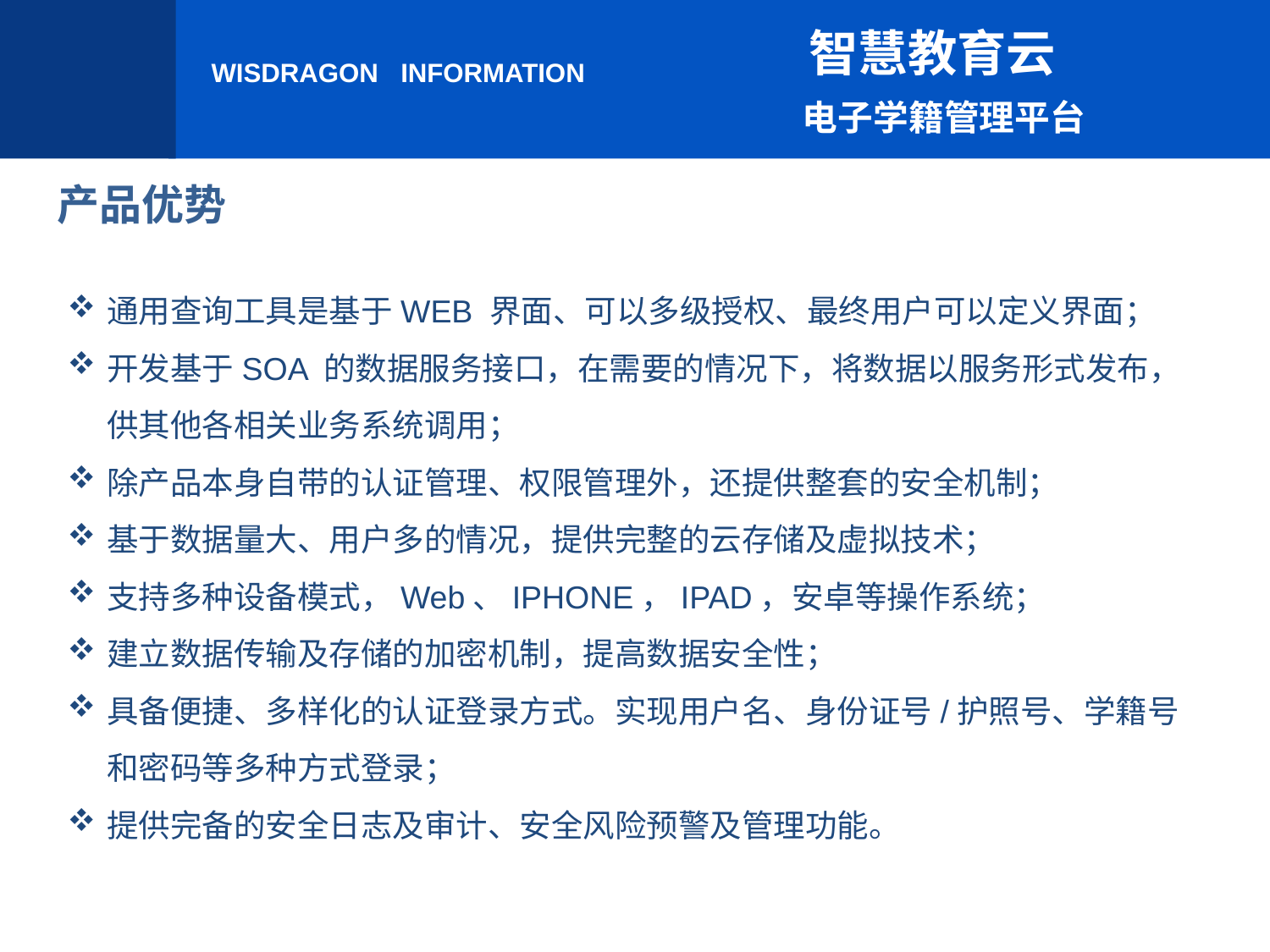

智慧教育云
 电子学籍管理平台
产品优势

通用查询工具是基于WEB 界面、可以多级授权、最终用户可以定义界面；
开发基于SOA 的数据服务接口，在需要的情况下，将数据以服务形式发布，供其他各相关业务系统调用；
除产品本身自带的认证管理、权限管理外，还提供整套的安全机制；
基于数据量大、用户多的情况，提供完整的云存储及虚拟技术；
支持多种设备模式，Web、IPHONE，IPAD，安卓等操作系统；
建立数据传输及存储的加密机制，提高数据安全性；
具备便捷、多样化的认证登录方式。实现用户名、身份证号/护照号、学籍号和密码等多种方式登录；
提供完备的安全日志及审计、安全风险预警及管理功能。